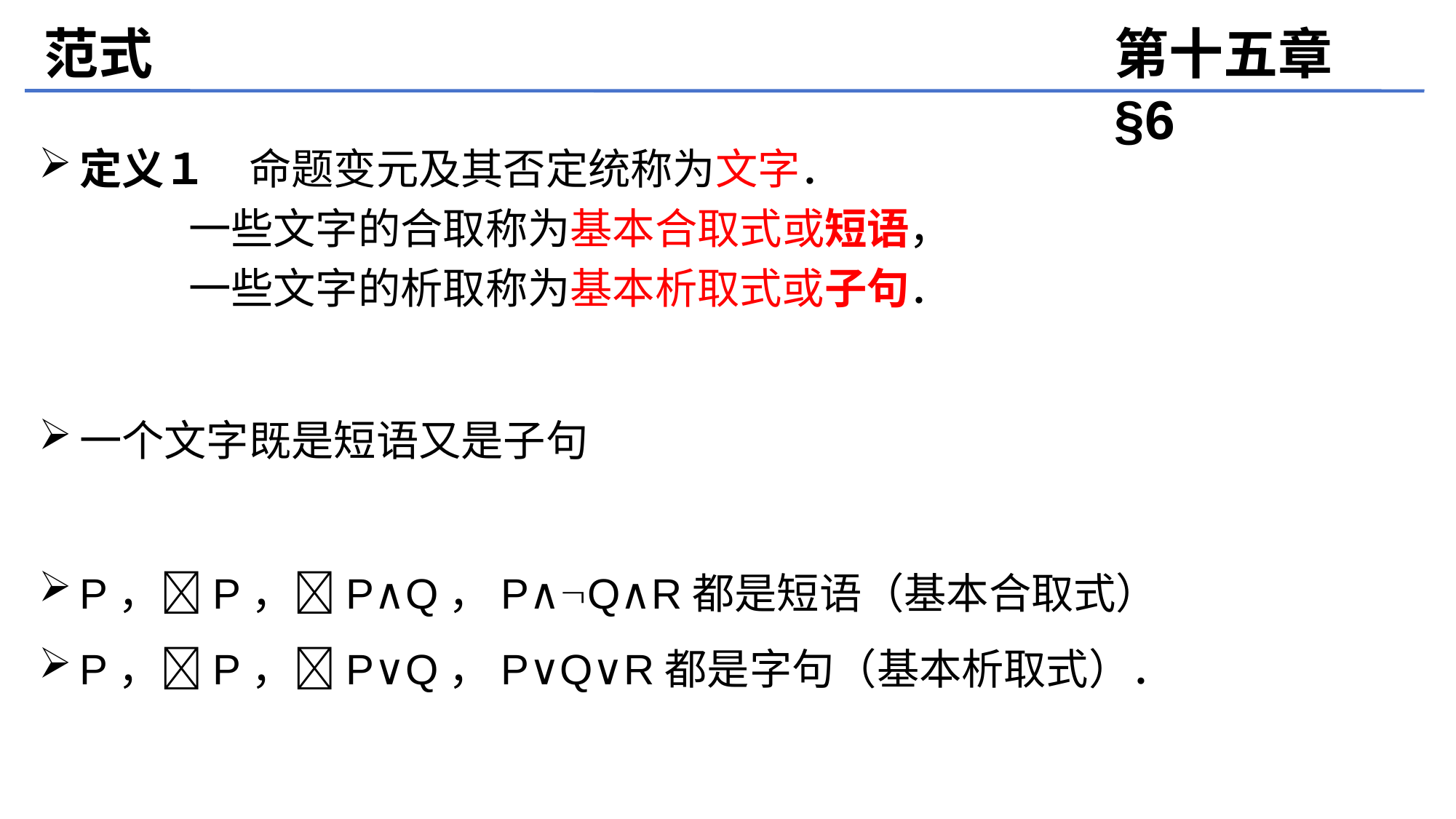

范式
第十五章 §6
定义１　命题变元及其否定统称为文字．
		一些文字的合取称为基本合取式或短语，
		一些文字的析取称为基本析取式或子句．

一个文字既是短语又是子句

P，¬P，¬P∧Q，P∧¬Q∧R都是短语（基本合取式）
P，¬P，¬P∨Q，P∨Q∨R都是字句（基本析取式）．